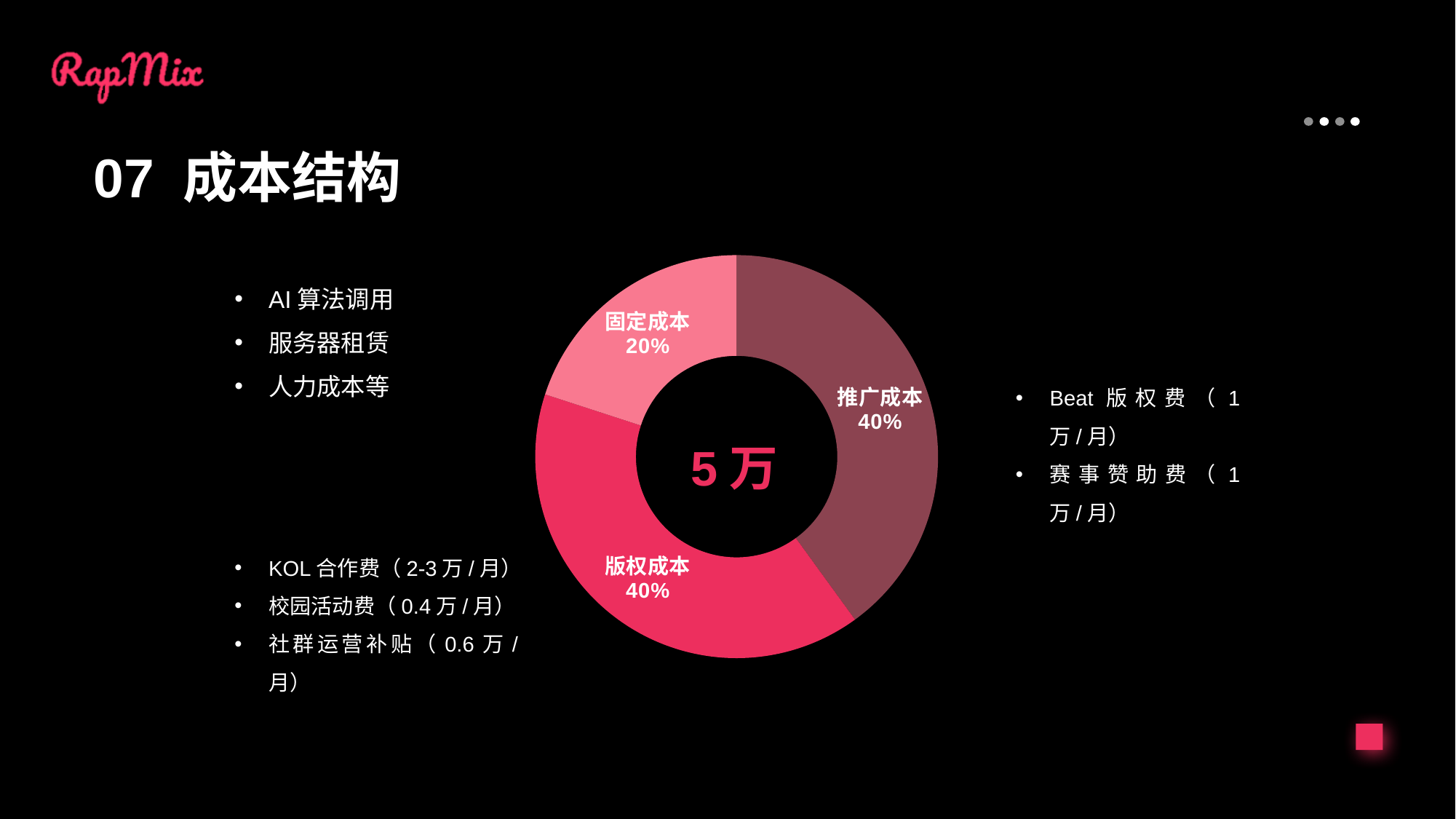

07 成本结构

### Chart

| Category | 销售额 |
|---|---|
| 推广成本 | 0.4 |
| 版权成本 | 0.4 |
| 固定成本 | 0.2 |
AI算法调用
服务器租赁
人力成本等
Beat版权费（1万/月）
赛事赞助费（1万/月）
 5万
KOL合作费（2-3万/月）
校园活动费（0.4万/月）
社群运营补贴（0.6万/月）